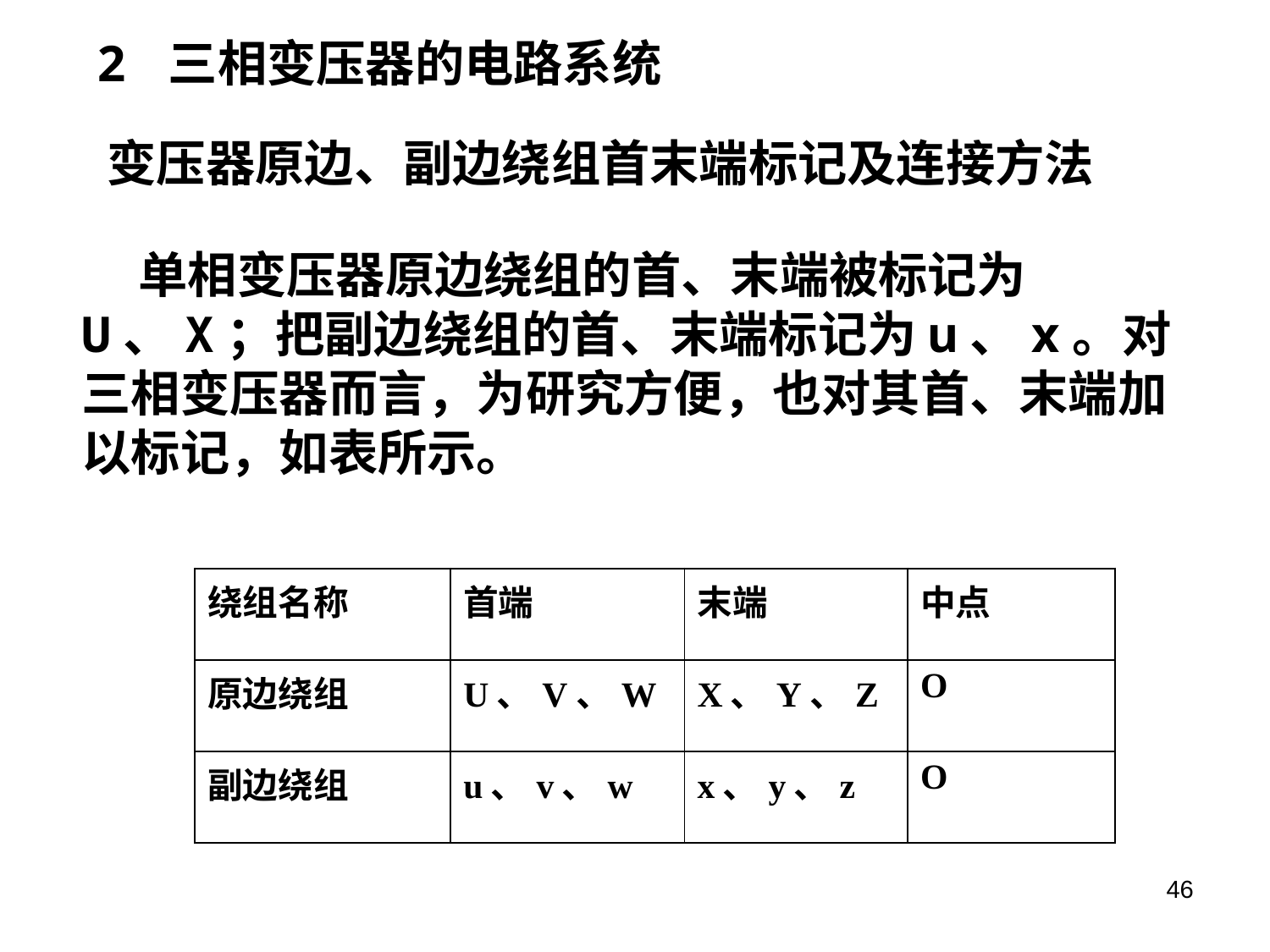

2 三相变压器的电路系统
变压器原边、副边绕组首末端标记及连接方法
    单相变压器原边绕组的首、末端被标记为U、X；把副边绕组的首、末端标记为u、x。对三相变压器而言，为研究方便，也对其首、末端加以标记，如表所示。

| 绕组名称 | 首端 | 末端 | 中点 |
| --- | --- | --- | --- |
| 原边绕组 | U、V、W | X、Y、Z | O |
| 副边绕组 | u、v、w | x、y、z | O |
46